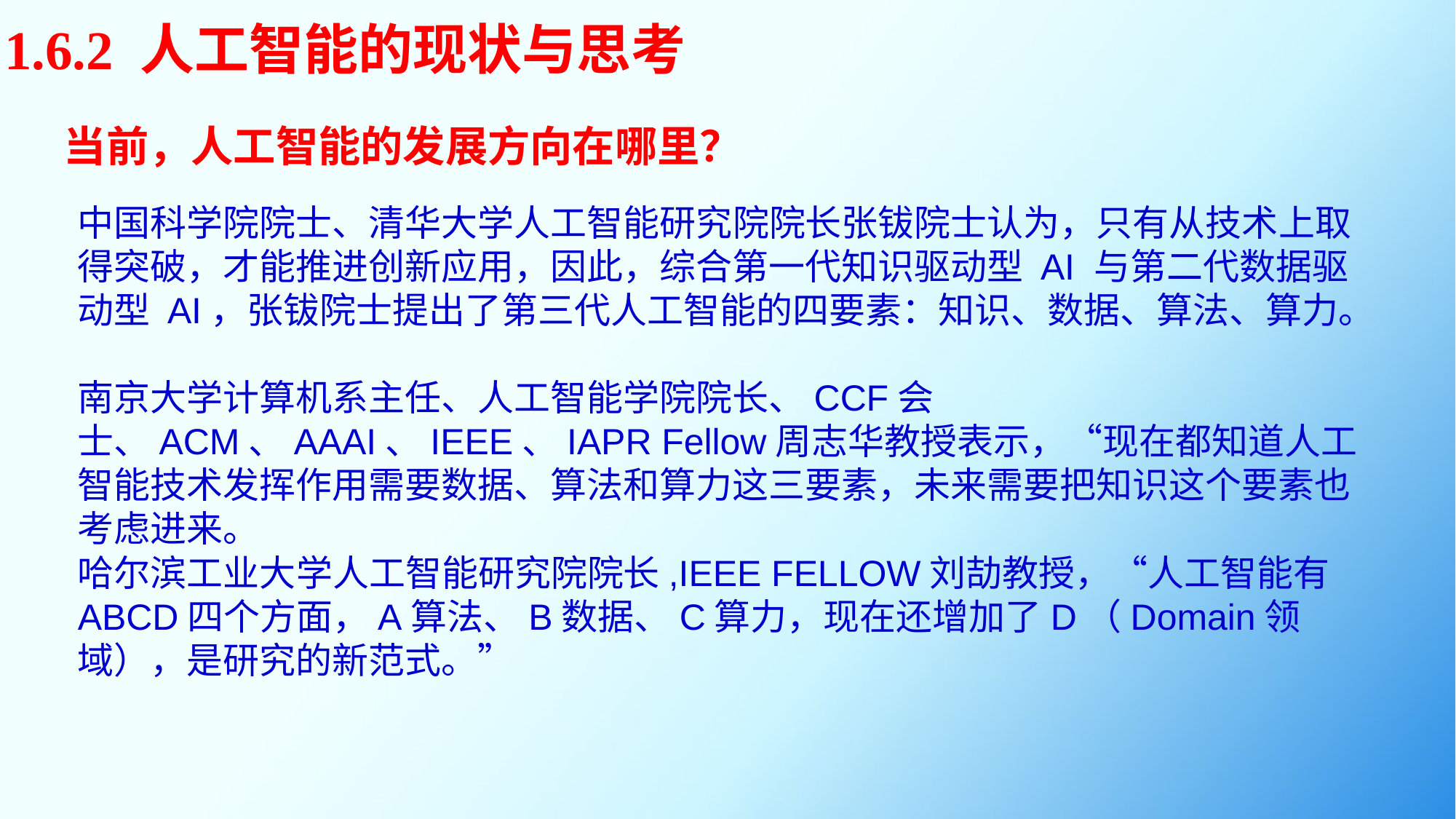

1.6.2 人工智能的现状与思考
当前，人工智能的发展方向在哪里？
中国科学院院士、清华大学人工智能研究院院长张钹院士认为，只有从技术上取得突破，才能推进创新应用，因此，综合第一代知识驱动型 AI 与第二代数据驱动型 AI，张钹院士提出了第三代人工智能的四要素：知识、数据、算法、算力。
南京大学计算机系主任、人工智能学院院长、CCF会士、ACM、AAAI、IEEE、IAPR Fellow周志华教授表示，“现在都知道人工智能技术发挥作用需要数据、算法和算力这三要素，未来需要把知识这个要素也考虑进来。
哈尔滨工业大学人工智能研究院院长,IEEE FELLOW刘劼教授，“人工智能有ABCD四个方面，A算法、B数据、C算力，现在还增加了D（Domain领域），是研究的新范式。”